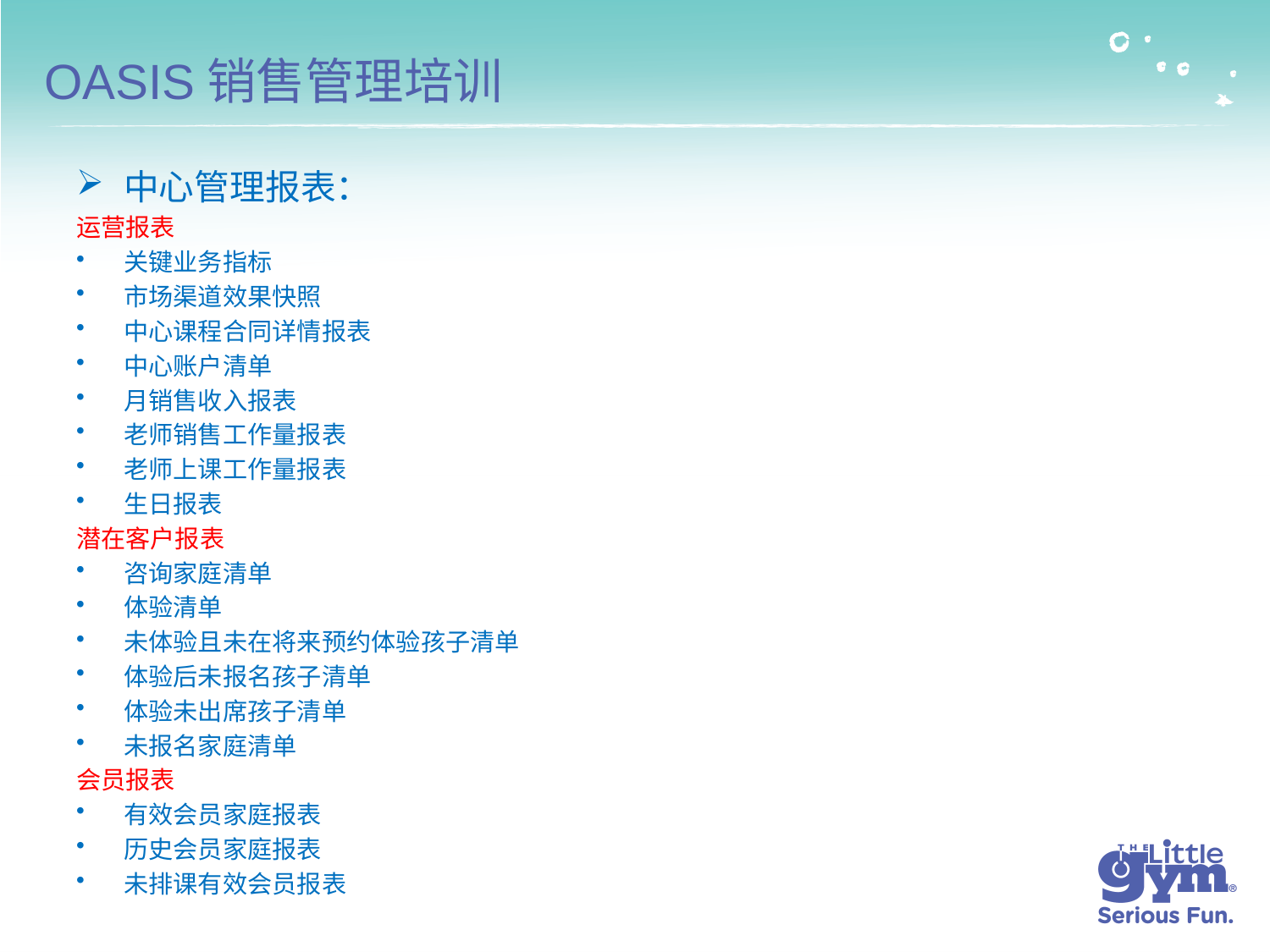

# OASIS销售管理培训
中心管理报表：
运营报表
关键业务指标
市场渠道效果快照
中心课程合同详情报表
中心账户清单
月销售收入报表
老师销售工作量报表
老师上课工作量报表
生日报表
潜在客户报表
咨询家庭清单
体验清单
未体验且未在将来预约体验孩子清单
体验后未报名孩子清单
体验未出席孩子清单
未报名家庭清单
会员报表
有效会员家庭报表
历史会员家庭报表
未排课有效会员报表